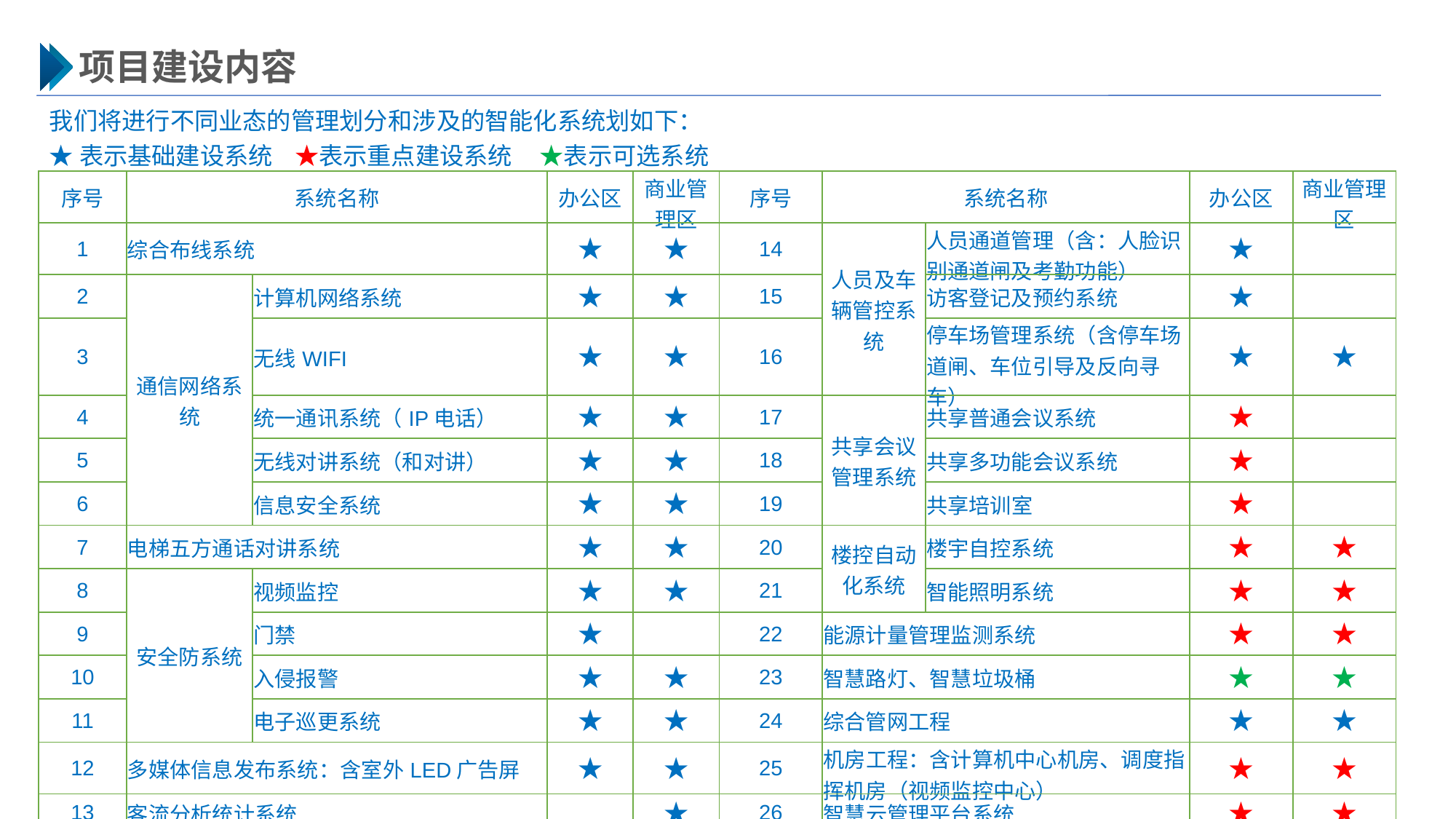

项目建设内容
我们将进行不同业态的管理划分和涉及的智能化系统划如下：
★表示基础建设系统    ★表示重点建设系统     ★表示可选系统
| 序号 | 系统名称 |  | 办公区 | 商业管理区 | 序号 | 系统名称 |  | 办公区 | 商业管理区 |
| --- | --- | --- | --- | --- | --- | --- | --- | --- | --- |
| 1 | 综合布线系统 |  | ★ | ★ | 14 | 人员及车辆管控系统 | 人员通道管理（含：人脸识别通道闸及考勤功能） | ★ |  |
| 2 | 通信网络系统 | 计算机网络系统 | ★ | ★ | 15 |  | 访客登记及预约系统 | ★ |  |
| 3 |  | 无线WIFI | ★ | ★ | 16 |  | 停车场管理系统（含停车场道闸、车位引导及反向寻车） | ★ | ★ |
| 4 |  | 统一通讯系统（IP电话） | ★ | ★ | 17 | 共享会议管理系统 | 共享普通会议系统 | ★ |  |
| 5 |  | 无线对讲系统（和对讲） | ★ | ★ | 18 |  | 共享多功能会议系统 | ★ |  |
| 6 |  | 信息安全系统 | ★ | ★ | 19 |  | 共享培训室 | ★ |  |
| 7 | 电梯五方通话对讲系统 |  | ★ | ★ | 20 | 楼控自动化系统 | 楼宇自控系统 | ★ | ★ |
| 8 | 安全防系统 | 视频监控 | ★ | ★ | 21 |  | 智能照明系统 | ★ | ★ |
| 9 |  | 门禁 | ★ |  | 22 | 能源计量管理监测系统 |  | ★ | ★ |
| 10 |  | 入侵报警 | ★ | ★ | 23 | 智慧路灯、智慧垃圾桶 |  | ★ | ★ |
| 11 |  | 电子巡更系统 | ★ | ★ | 24 | 综合管网工程 |  | ★ | ★ |
| 12 | 多媒体信息发布系统：含室外LED广告屏 |  | ★ | ★ | 25 | 机房工程：含计算机中心机房、调度指挥机房（视频监控中心） |  | ★ | ★ |
| 13 | 客流分析统计系统 |  |  | ★ | 26 | 智慧云管理平台系统 |  | ★ | ★ |